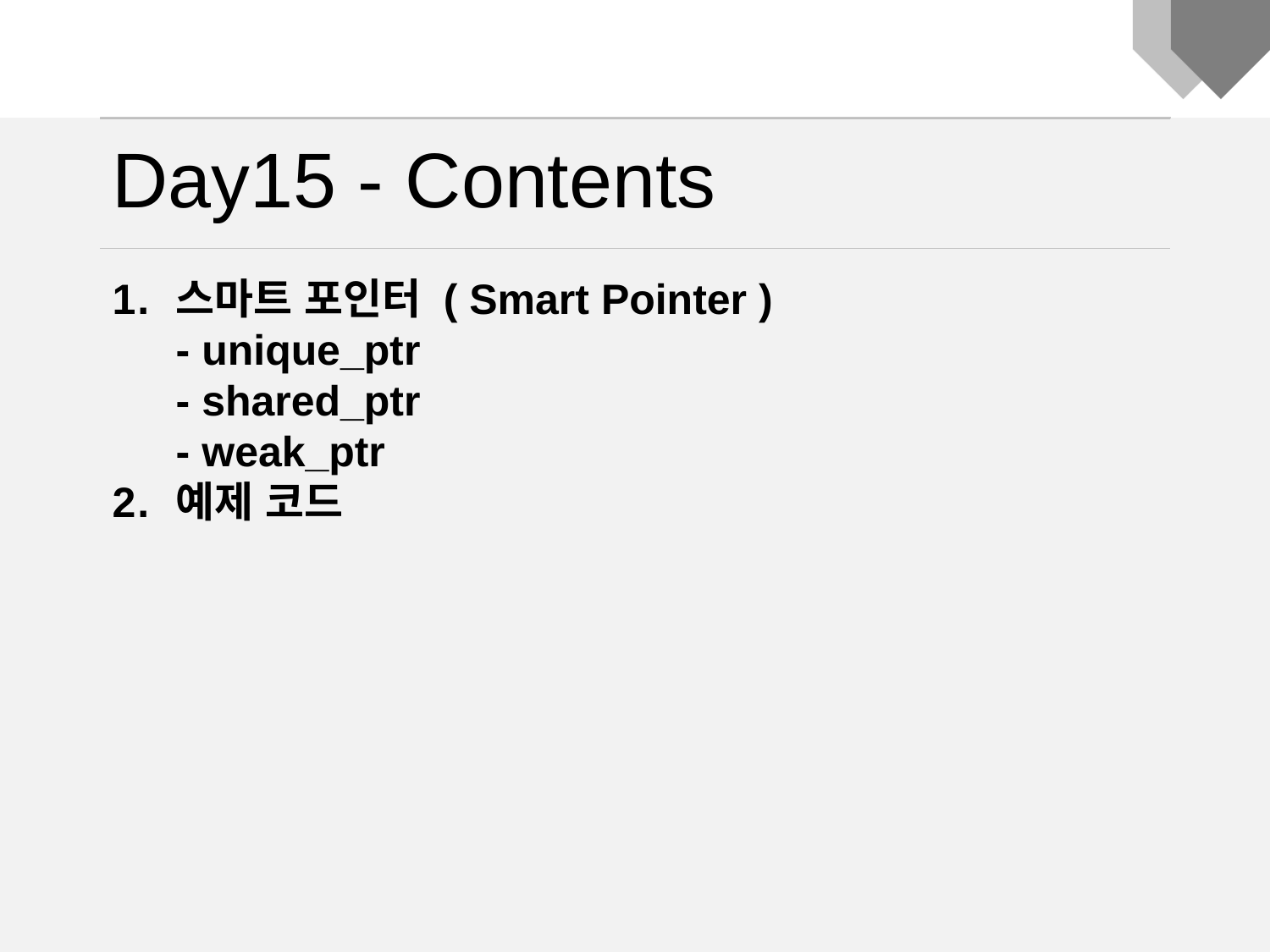

Day15 - Contents
스마트 포인터 ( Smart Pointer )
- unique_ptr
- shared_ptr
- weak_ptr
예제 코드